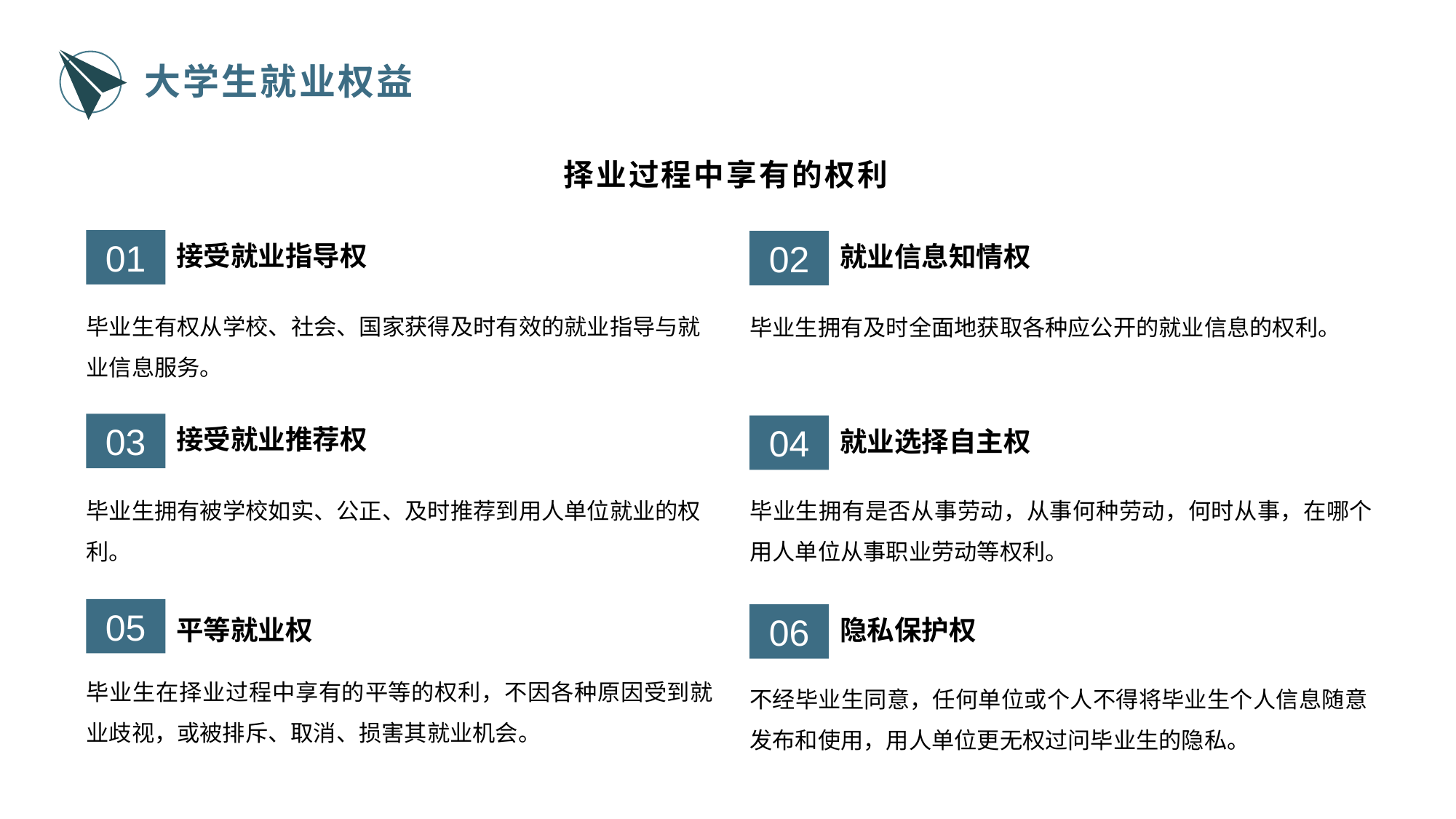

大学生就业权益
择业过程中享有的权利
01
02
接受就业指导权
就业信息知情权
毕业生有权从学校、社会、国家获得及时有效的就业指导与就业信息服务。
毕业生拥有及时全面地获取各种应公开的就业信息的权利。
03
04
接受就业推荐权
就业选择自主权
毕业生拥有是否从事劳动，从事何种劳动，何时从事，在哪个用人单位从事职业劳动等权利。
毕业生拥有被学校如实、公正、及时推荐到用人单位就业的权利。
05
06
隐私保护权
平等就业权
毕业生在择业过程中享有的平等的权利，不因各种原因受到就业歧视，或被排斥、取消、损害其就业机会。
不经毕业生同意，任何单位或个人不得将毕业生个人信息随意发布和使用，用人单位更无权过问毕业生的隐私。